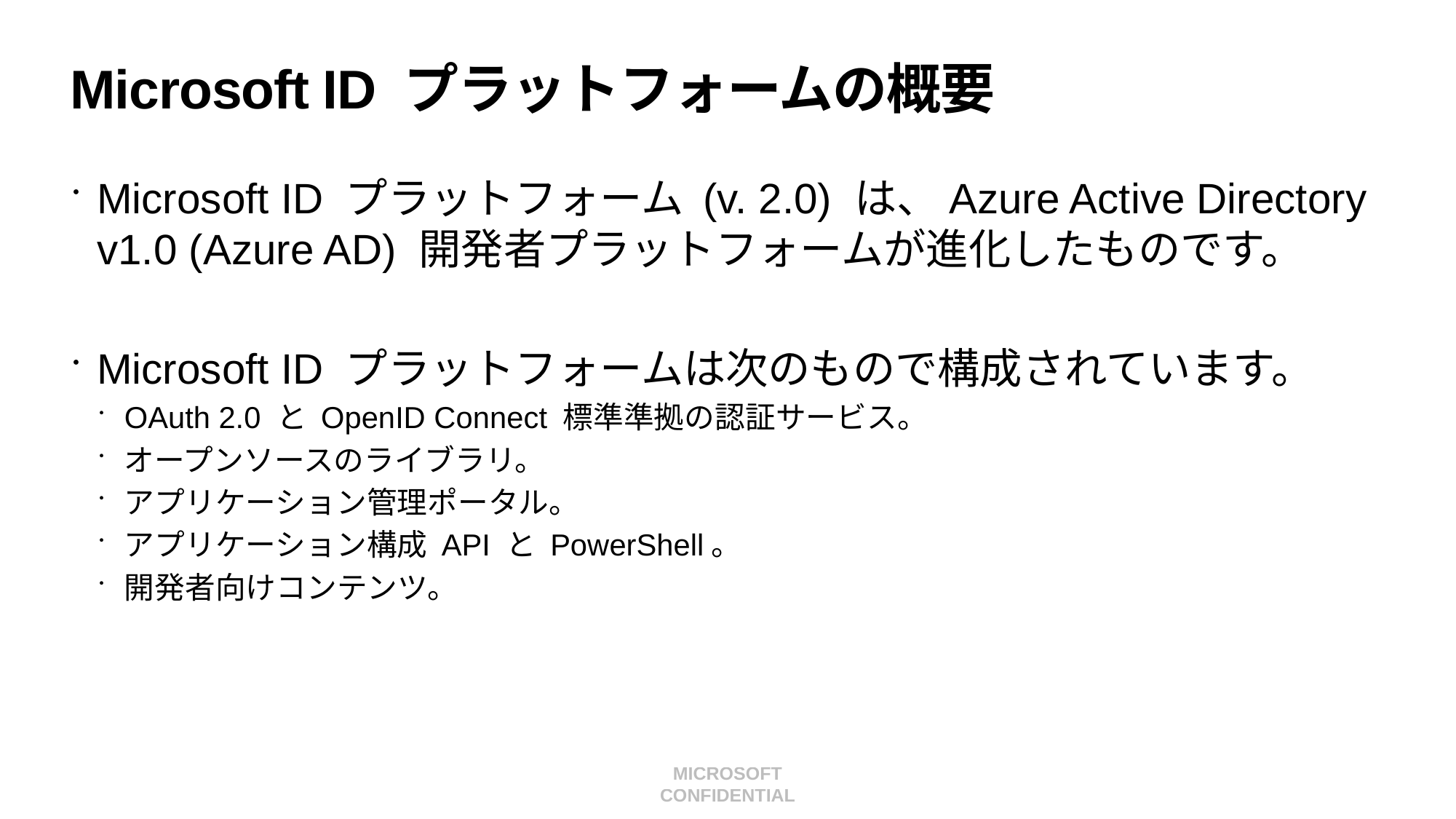

# Microsoft ID プラットフォームの概要
Microsoft ID プラットフォーム (v. 2.0) は、Azure Active Directory v1.0 (Azure AD) 開発者プラットフォームが進化したものです。

Microsoft ID プラットフォームは次のもので構成されています。
OAuth 2.0 と OpenID Connect 標準準拠の認証サービス。
オープンソースのライブラリ。
アプリケーション管理ポータル。
アプリケーション構成 API と PowerShell。
開発者向けコンテンツ。